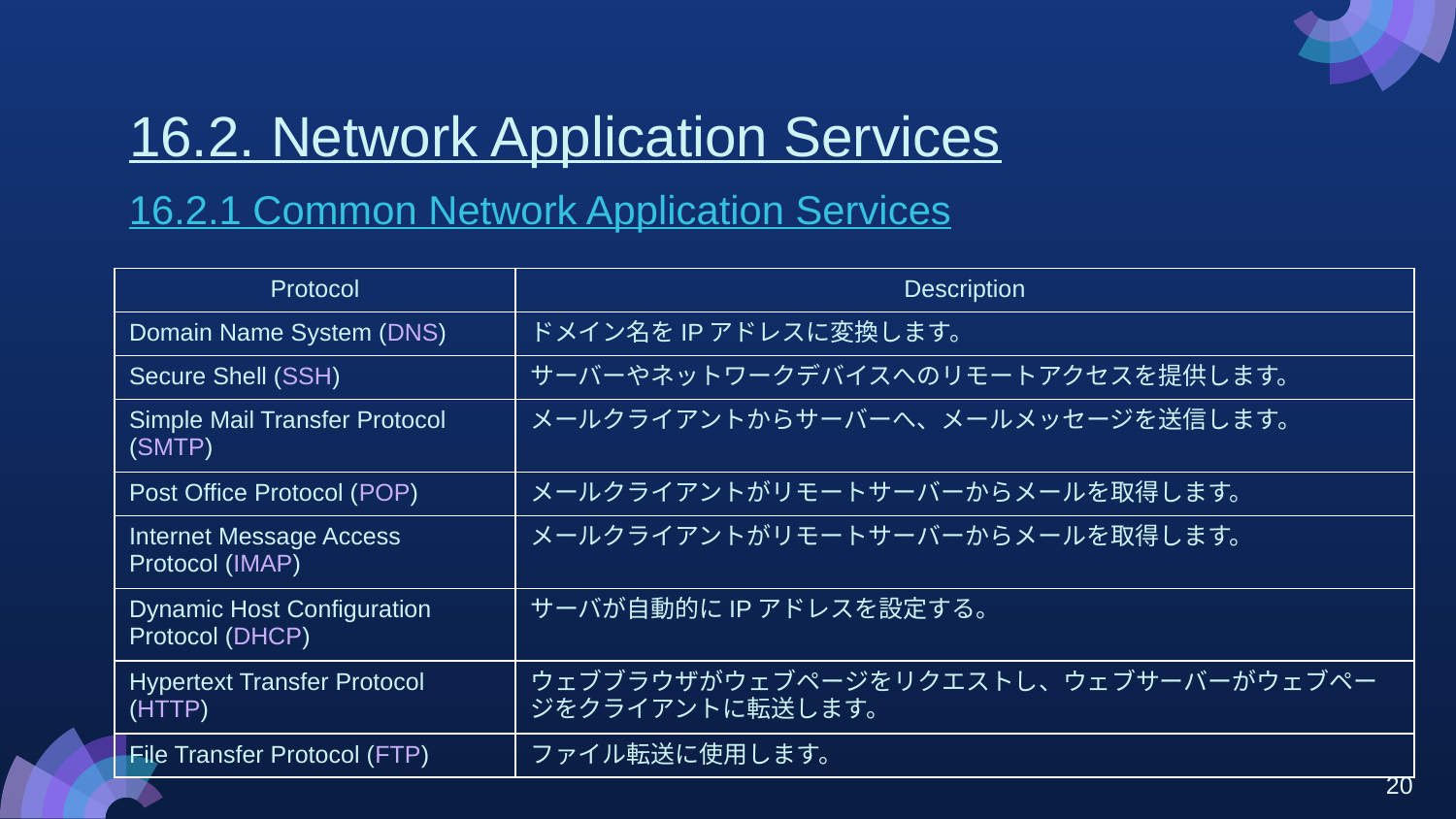

# 16.2. Network Application Services
16.2.1 Common Network Application Services
| Protocol | Description |
| --- | --- |
| Domain Name System (DNS) | ドメイン名をIPアドレスに変換します。 |
| Secure Shell (SSH) | サーバーやネットワークデバイスへのリモートアクセスを提供します。 |
| Simple Mail Transfer Protocol (SMTP) | メールクライアントからサーバーへ、メールメッセージを送信します。 |
| Post Office Protocol (POP) | メールクライアントがリモートサーバーからメールを取得します。 |
| Internet Message Access Protocol (IMAP) | メールクライアントがリモートサーバーからメールを取得します。 |
| Dynamic Host Configuration Protocol (DHCP) | サーバが自動的にIPアドレスを設定する。 |
| Hypertext Transfer Protocol (НТТР) | ウェブブラウザがウェブページをリクエストし、ウェブサーバーがウェブページをクライアントに転送します。 |
| File Transfer Protocol (FTP) | ファイル転送に使用します。 |
20